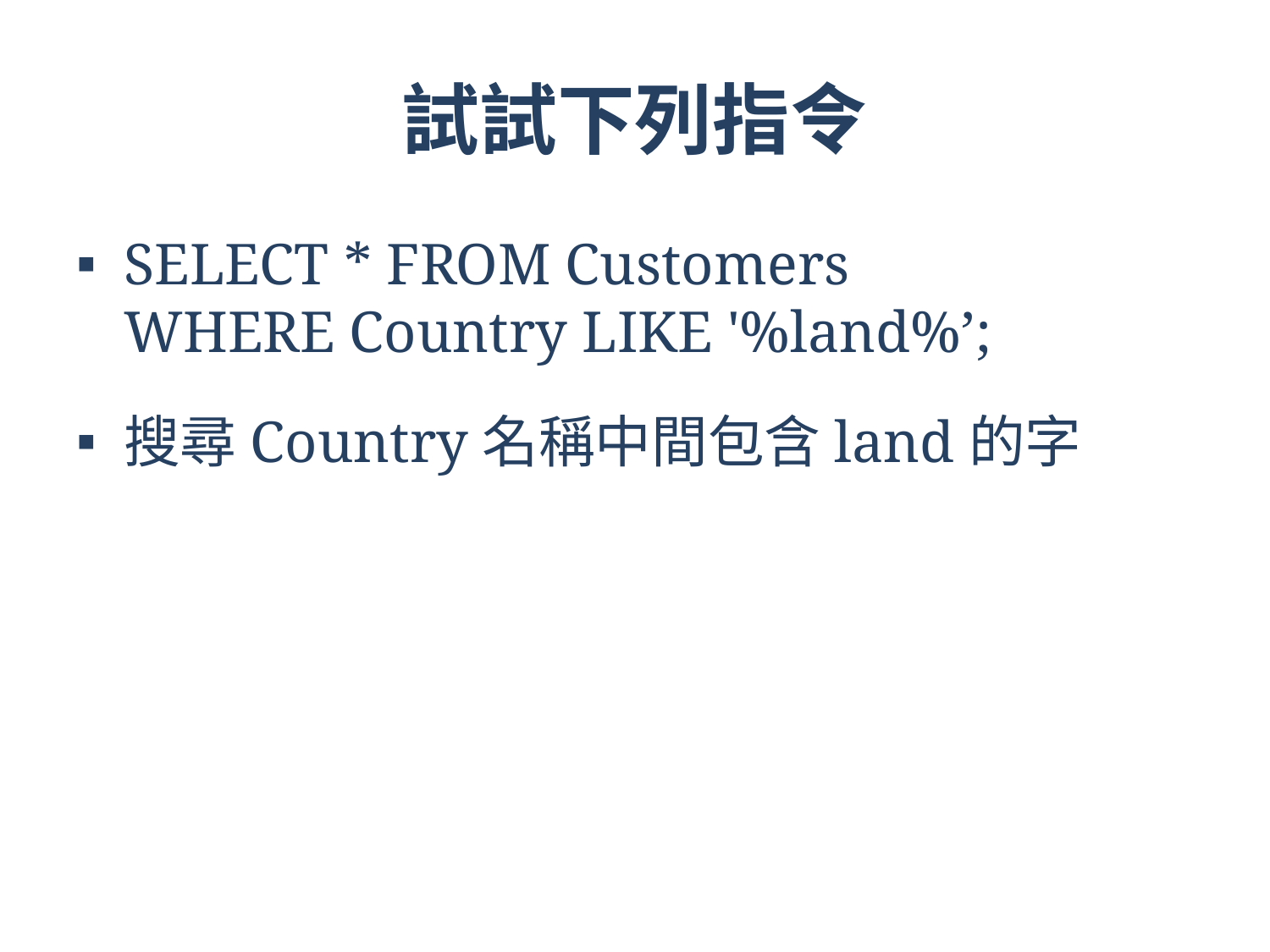

# 試試下列指令
SELECT * FROM Customers
WHERE Country LIKE '%land%’;
搜尋Country名稱中間包含land的字